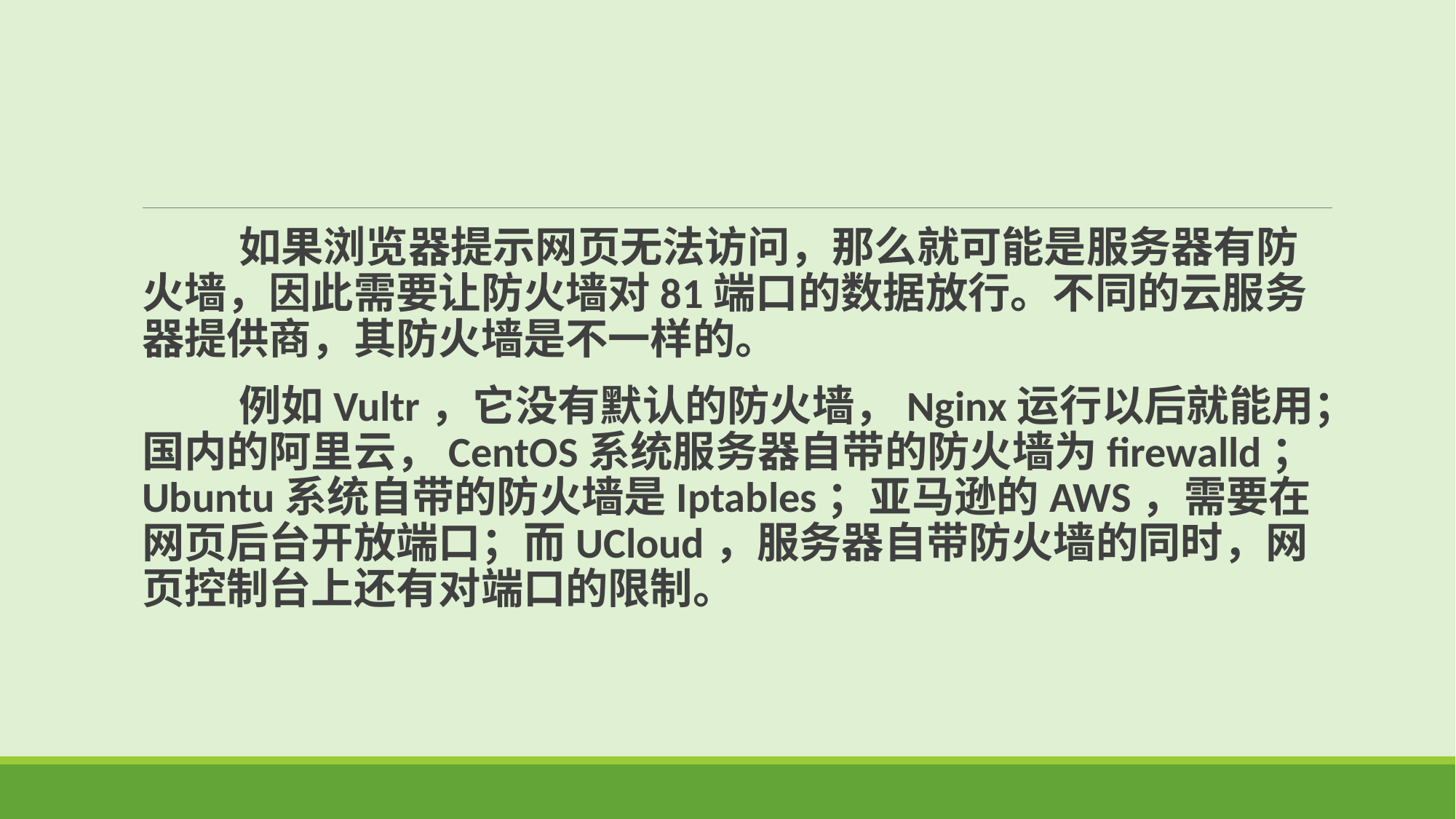

如果浏览器提示网页无法访问，那么就可能是服务器有防火墙，因此需要让防火墙对81端口的数据放行。不同的云服务器提供商，其防火墙是不一样的。
         例如Vultr，它没有默认的防火墙，Nginx运行以后就能用；国内的阿里云，CentOS系统服务器自带的防火墙为firewalld；Ubuntu系统自带的防火墙是Iptables；亚马逊的AWS，需要在网页后台开放端口；而UCloud，服务器自带防火墙的同时，网页控制台上还有对端口的限制。